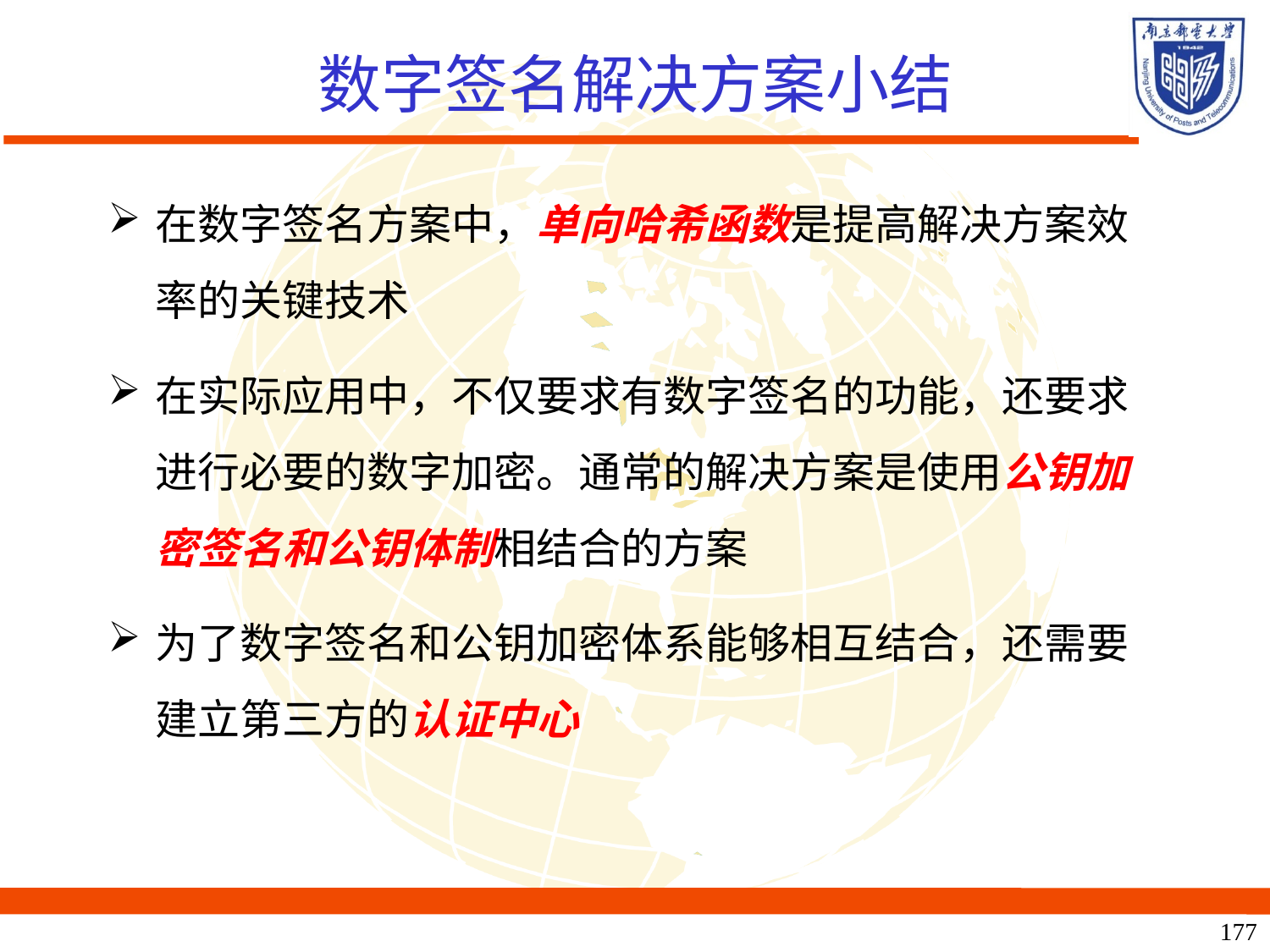

# 数字签名解决方案小结
在数字签名方案中，单向哈希函数是提高解决方案效率的关键技术
在实际应用中，不仅要求有数字签名的功能，还要求进行必要的数字加密。通常的解决方案是使用公钥加密签名和公钥体制相结合的方案
为了数字签名和公钥加密体系能够相互结合，还需要建立第三方的认证中心
177